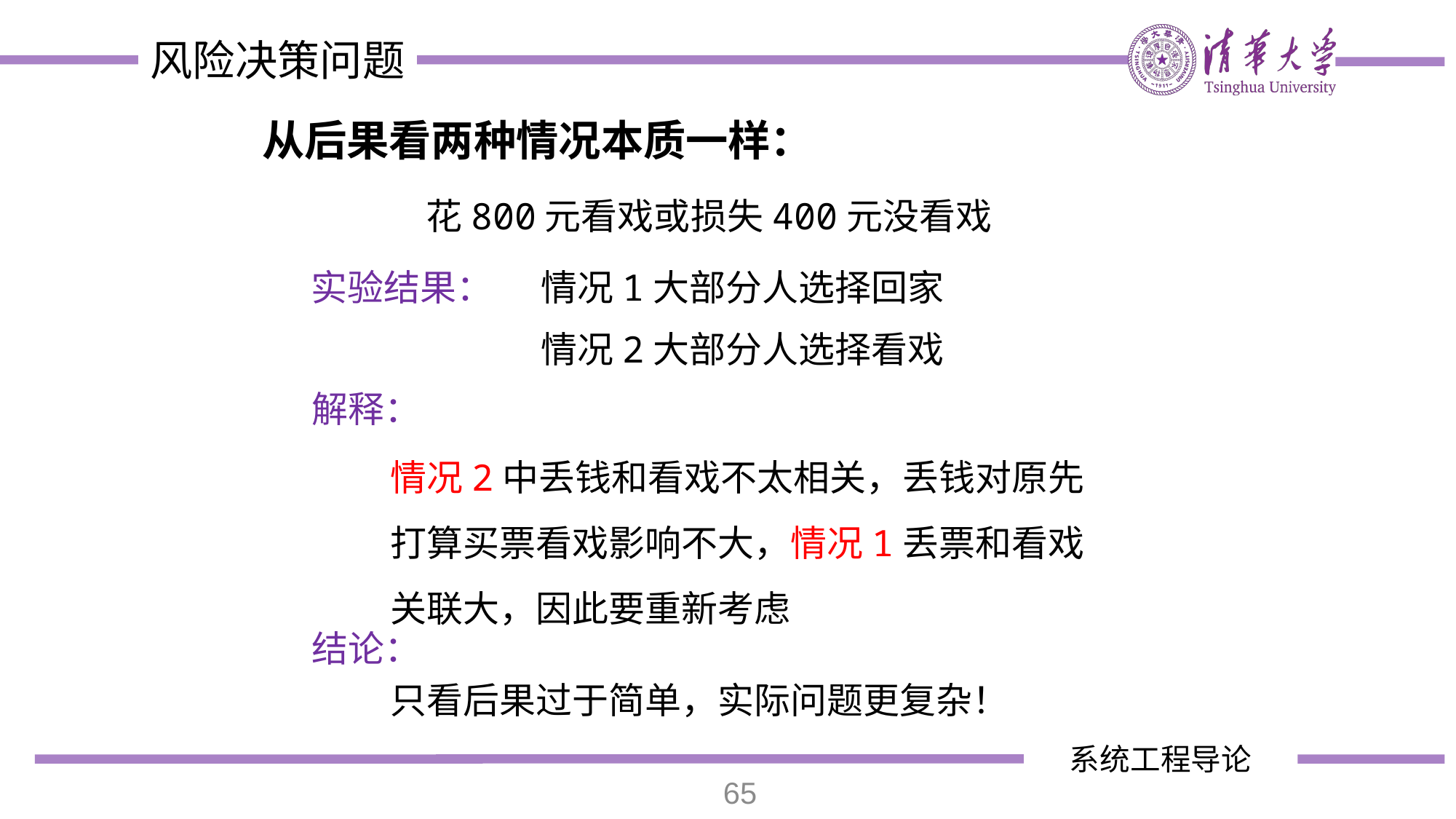

从后果看两种情况本质一样：
花800元看戏或损失400元没看戏
实验结果：
情况1大部分人选择回家
情况2大部分人选择看戏
解释：
情况2中丢钱和看戏不太相关，丢钱对原先打算买票看戏影响不大，情况1丢票和看戏关联大，因此要重新考虑
结论：
只看后果过于简单，实际问题更复杂！